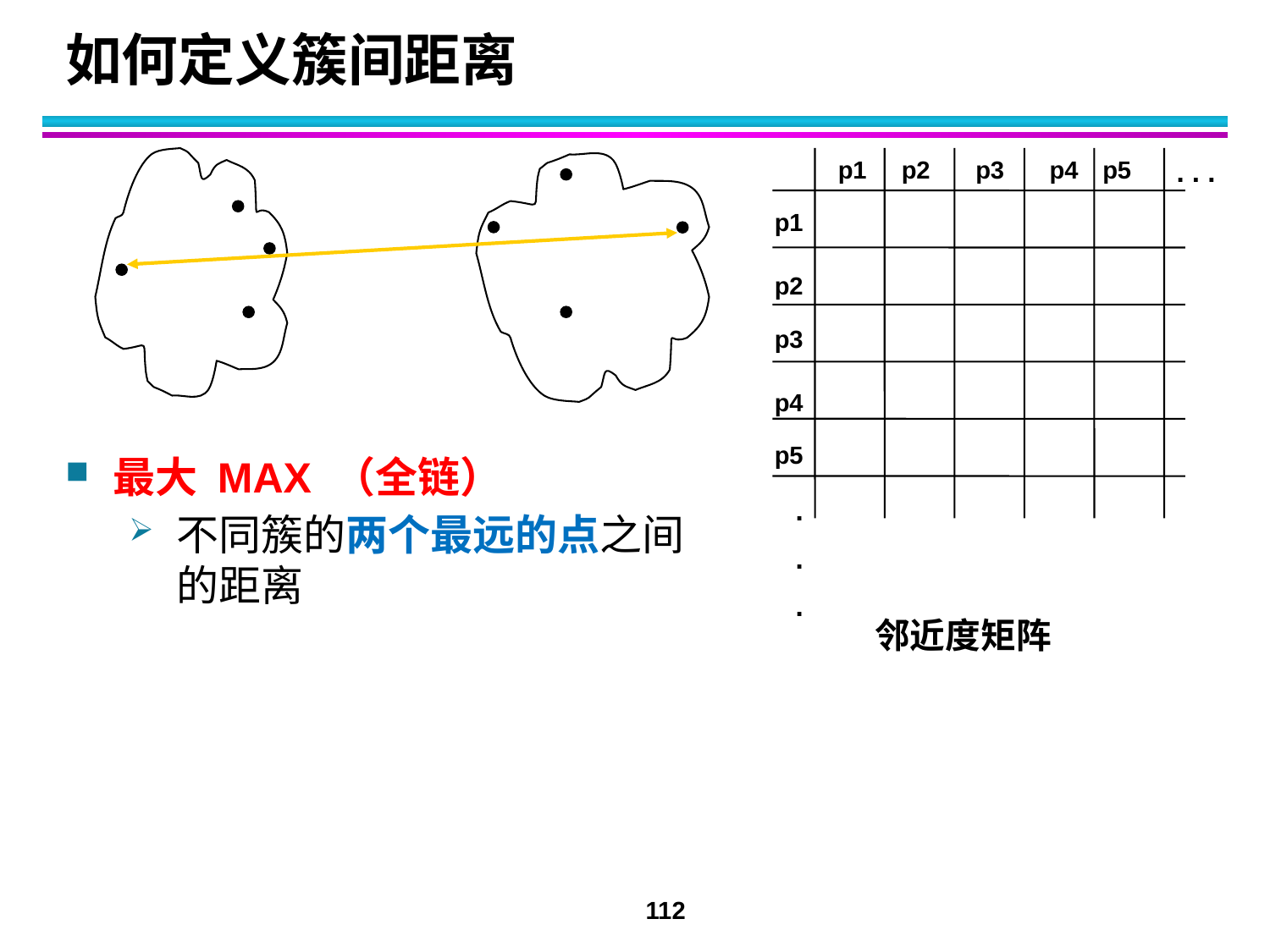

# 如何定义簇间距离

p1

p2

p3

p4
p5

. . .

p1

p2

p3

p4

p5

.
.
.

最大 MAX （全链）
不同簇的两个最远的点之间的距离
邻近度矩阵